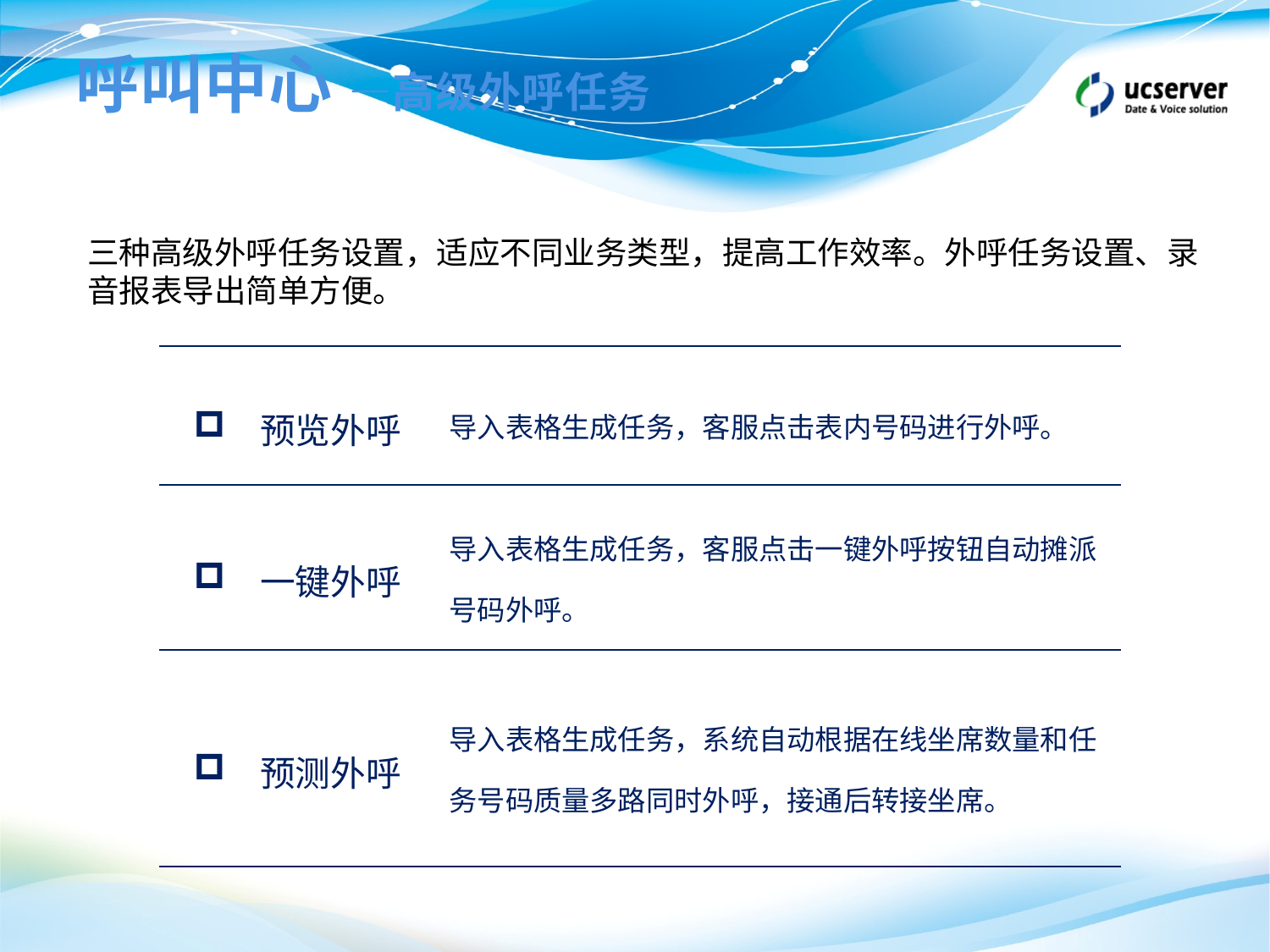

# 呼叫中心 —高级外呼任务
三种高级外呼任务设置，适应不同业务类型，提高工作效率。外呼任务设置、录音报表导出简单方便。
| 预览外呼 | 导入表格生成任务，客服点击表内号码进行外呼。 |
| --- | --- |
| 一键外呼 | 导入表格生成任务，客服点击一键外呼按钮自动摊派号码外呼。 |
| 预测外呼 | 导入表格生成任务，系统自动根据在线坐席数量和任务号码质量多路同时外呼，接通后转接坐席。 |